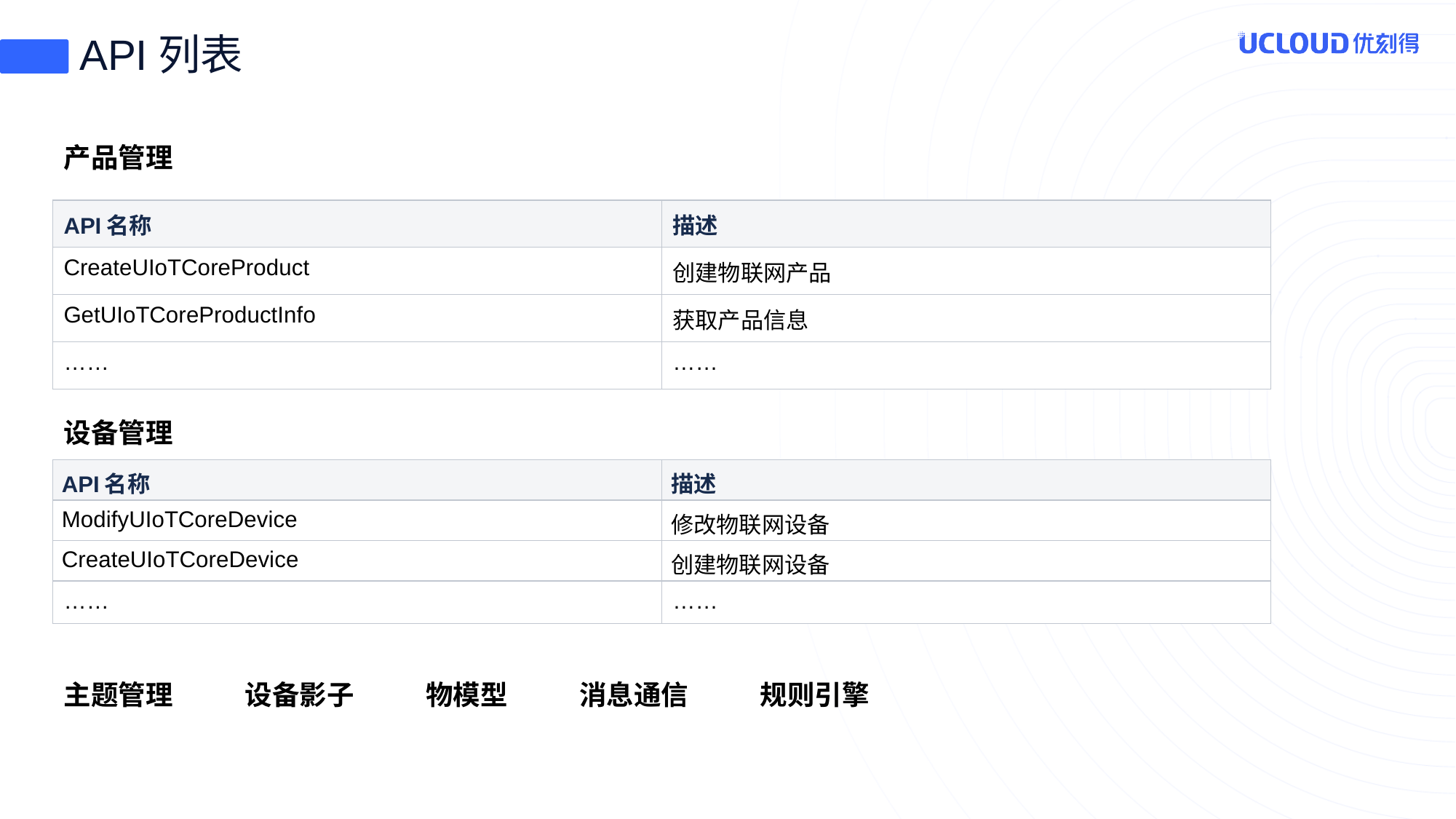

# API列表
产品管理
| API名称 | 描述 |
| --- | --- |
| CreateUIoTCoreProduct | 创建物联网产品 |
| GetUIoTCoreProductInfo | 获取产品信息 |
| …… | …… |
设备管理
| API名称 | 描述 |
| --- | --- |
| ModifyUIoTCoreDevice | 修改物联网设备 |
| CreateUIoTCoreDevice | 创建物联网设备 |
| …… | …… |
主题管理
设备影子
物模型
消息通信
规则引擎